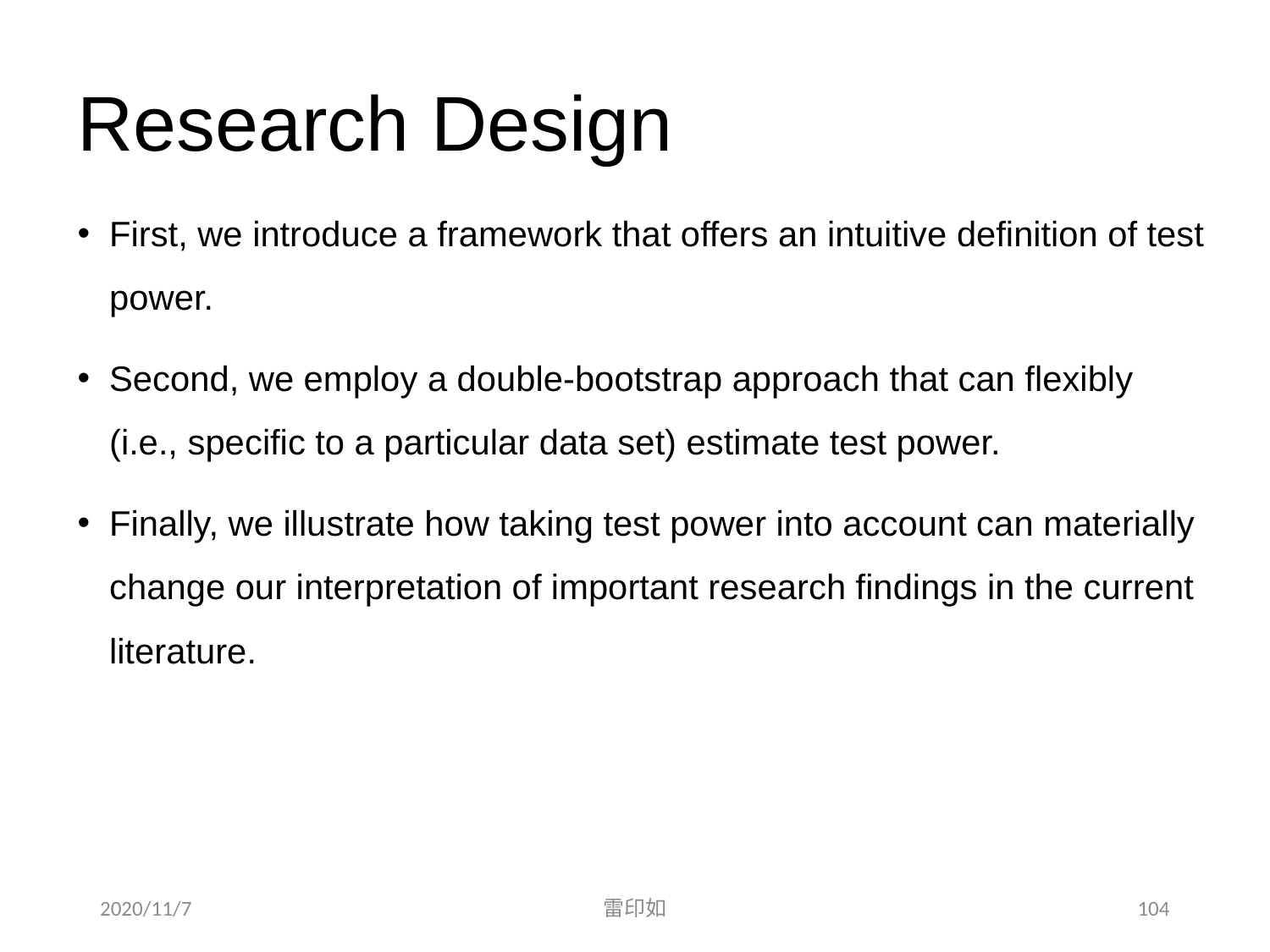

# Research Design
First, we introduce a framework that offers an intuitive definition of test power.
Second, we employ a double-bootstrap approach that can flexibly (i.e., specific to a particular data set) estimate test power.
Finally, we illustrate how taking test power into account can materially change our interpretation of important research findings in the current literature.
2020/11/7
雷印如
104